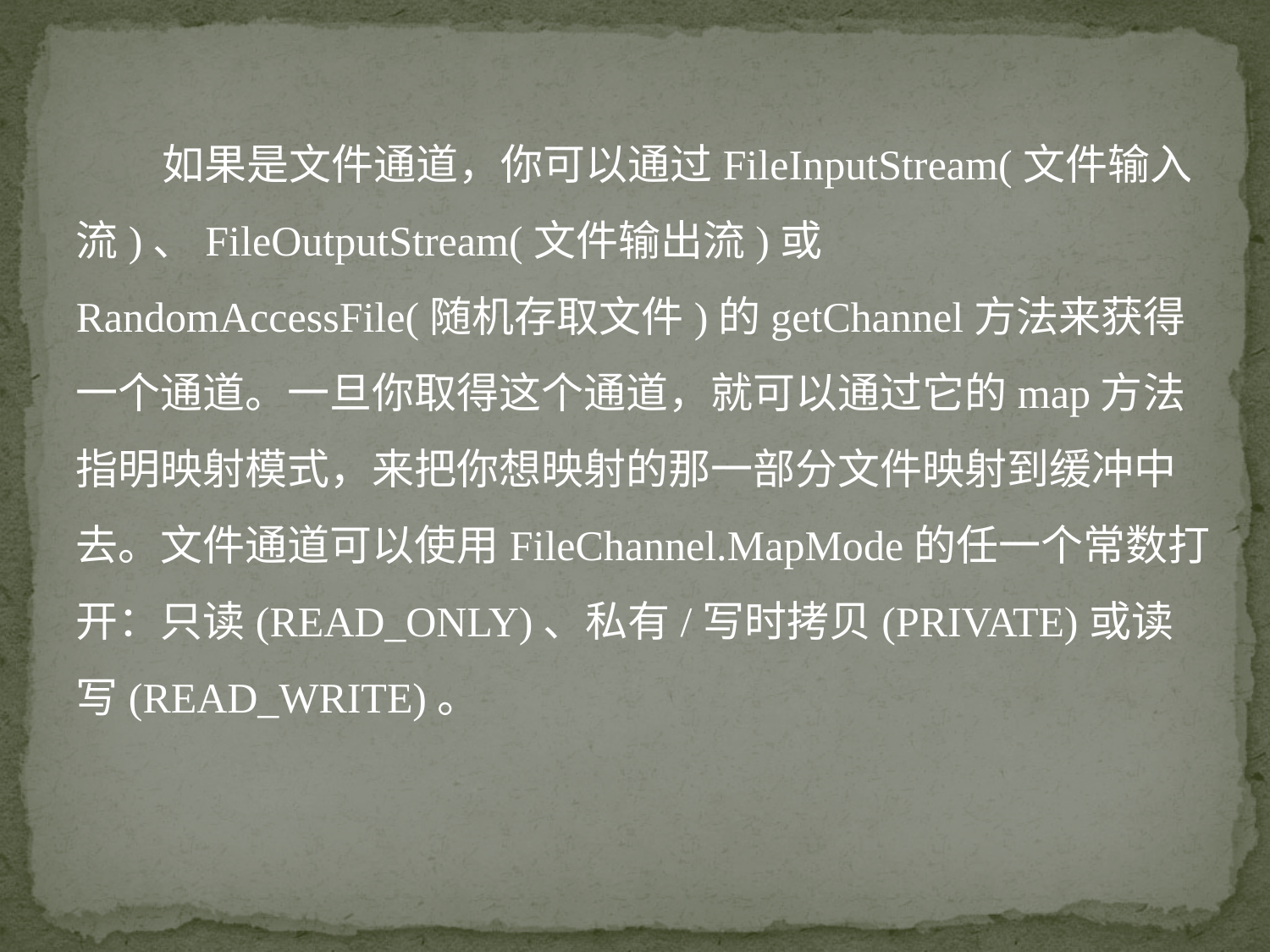

如果是文件通道，你可以通过FileInputStream(文件输入流)、FileOutputStream(文件输出流)或RandomAccessFile(随机存取文件)的getChannel方法来获得一个通道。一旦你取得这个通道，就可以通过它的map方法指明映射模式，来把你想映射的那一部分文件映射到缓冲中去。文件通道可以使用FileChannel.MapMode的任一个常数打开：只读(READ_ONLY)、私有/写时拷贝(PRIVATE)或读写(READ_WRITE)。